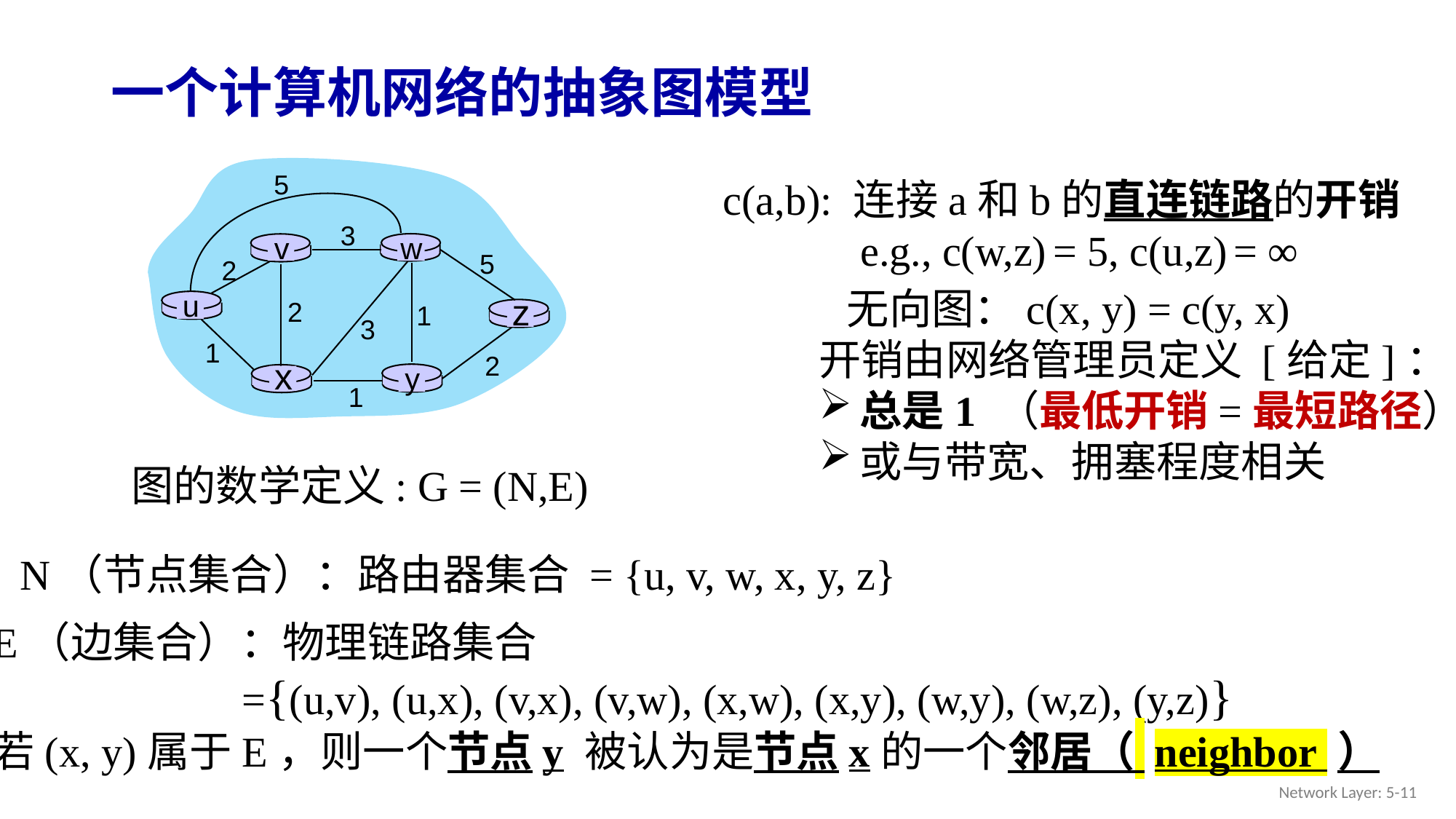

# 一个计算机网络的抽象图模型

5

3
v

w

5

2

u

z

2

1

3

1
2
x

y

1

c(a,b): 连接a和b的直连链路的开销
             e.g., c(w,z) = 5, c(u,z) = ∞
            无向图：c(x, y) = c(y, x)
开销由网络管理员定义 [给定]：
总是1 （最低开销=最短路径）
或与带宽、拥塞程度相关
图的数学定义: G = (N,E)
N（节点集合）：路由器集合 = {u, v, w, x, y, z}
E（边集合）：物理链路集合
 		   ={(u,v), (u,x), (v,x), (v,w), (x,w), (x,y), (w,y), (w,z), (y,z)}
若(x, y)属于E，则一个节点y 被认为是节点x的一个邻居（ neighbor ）
Network Layer: 5-11